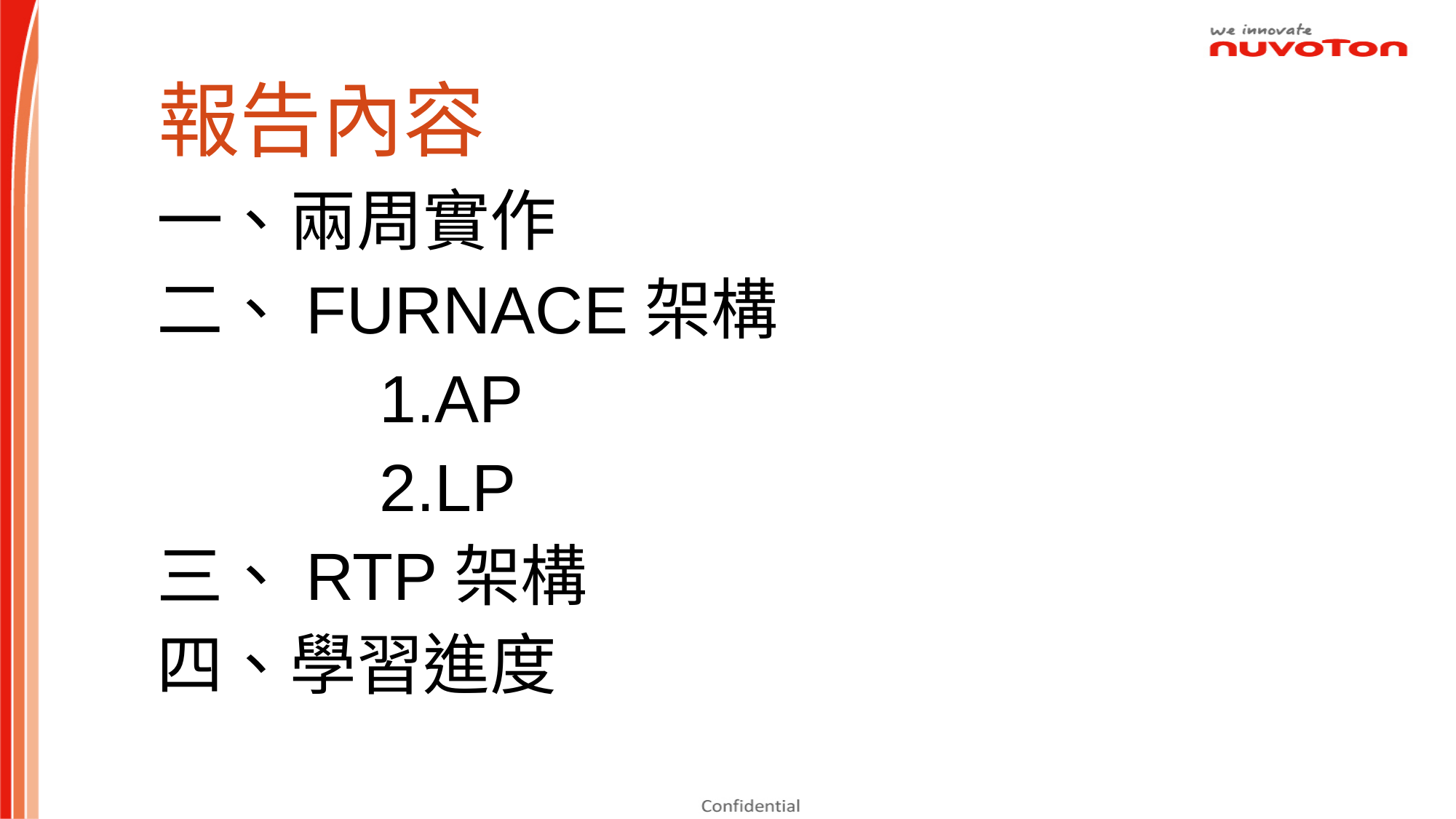

報告內容
一、兩周實作
二、FURNACE架構
            1.AP
            2.LP
三、RTP架構
四、學習進度